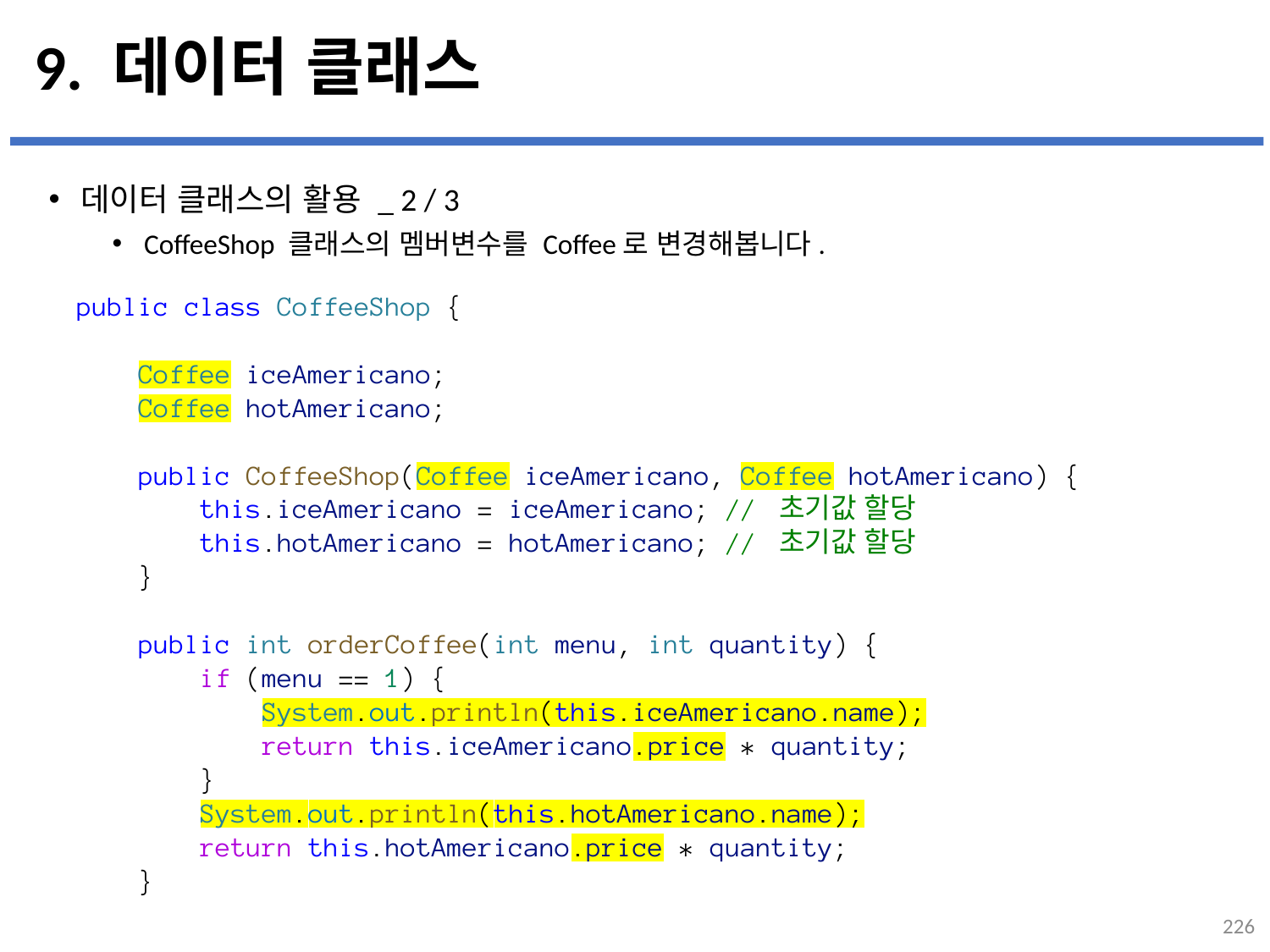

# 9. 데이터 클래스
데이터 클래스의 활용 _ 2 / 3
CoffeeShop 클래스의 멤버변수를 Coffee로 변경해봅니다.
...

설명
public class CoffeeShop {

    Coffee iceAmericano;
    Coffee hotAmericano;
    public CoffeeShop(Coffee iceAmericano, Coffee hotAmericano) {
        this.iceAmericano = iceAmericano; // 초기값 할당
        this.hotAmericano = hotAmericano; // 초기값 할당
    }
    public int orderCoffee(int menu, int quantity) {
        if (menu == 1) {
            System.out.println(this.iceAmericano.name);
            return this.iceAmericano.price * quantity;
        }
        System.out.println(this.hotAmericano.name);
        return this.hotAmericano.price * quantity;
    }
226